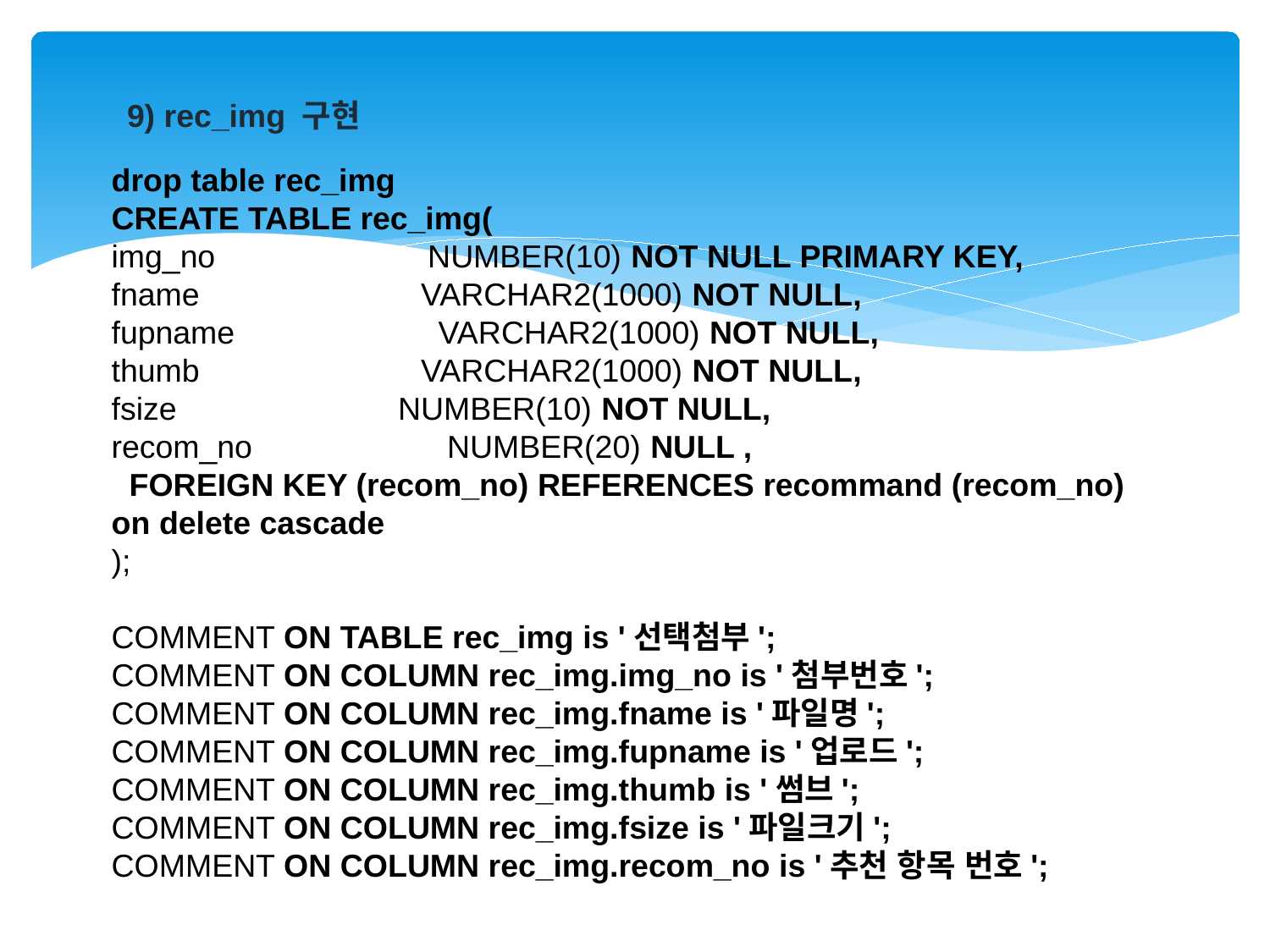

9) rec_img 구현
drop table rec_img
CREATE TABLE rec_img(
img_no                        NUMBER(10) NOT NULL PRIMARY KEY,
fname                         VARCHAR2(1000) NOT NULL,
fupname                       VARCHAR2(1000) NOT NULL,
thumb                         VARCHAR2(1000) NOT NULL,
fsize                         NUMBER(10) NOT NULL,
recom_no                      NUMBER(20) NULL ,
  FOREIGN KEY (recom_no) REFERENCES recommand (recom_no) on delete cascade
);

COMMENT ON TABLE rec_img is '선택첨부';
COMMENT ON COLUMN rec_img.img_no is '첨부번호';
COMMENT ON COLUMN rec_img.fname is '파일명';
COMMENT ON COLUMN rec_img.fupname is '업로드';
COMMENT ON COLUMN rec_img.thumb is '썸브';
COMMENT ON COLUMN rec_img.fsize is '파일크기';
COMMENT ON COLUMN rec_img.recom_no is '추천 항목 번호';